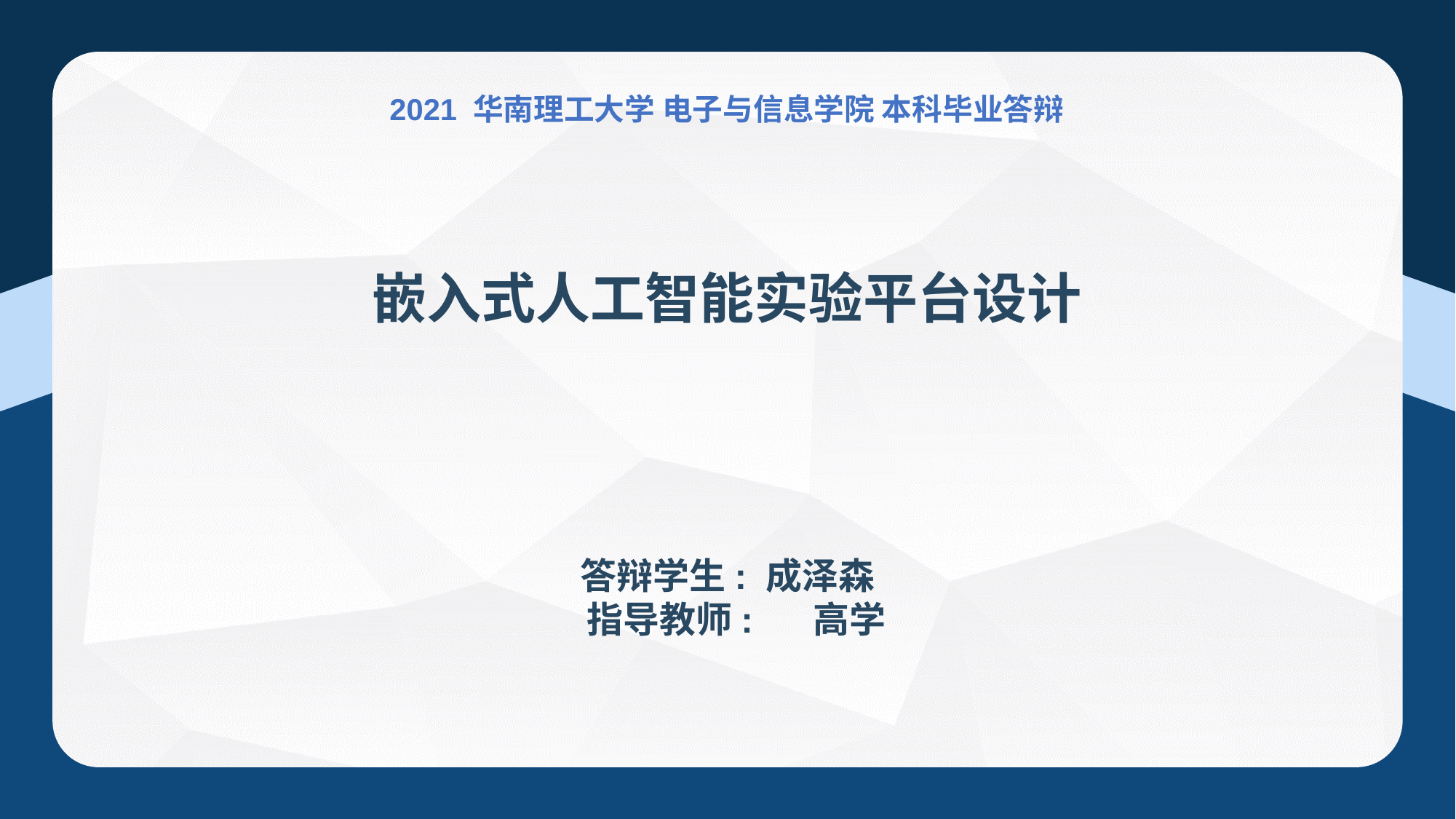

2021 华南理工大学 电子与信息学院 本科毕业答辩

嵌入式人工智能实验平台设计

答辩学生: 成泽森
 指导教师:     高学
1